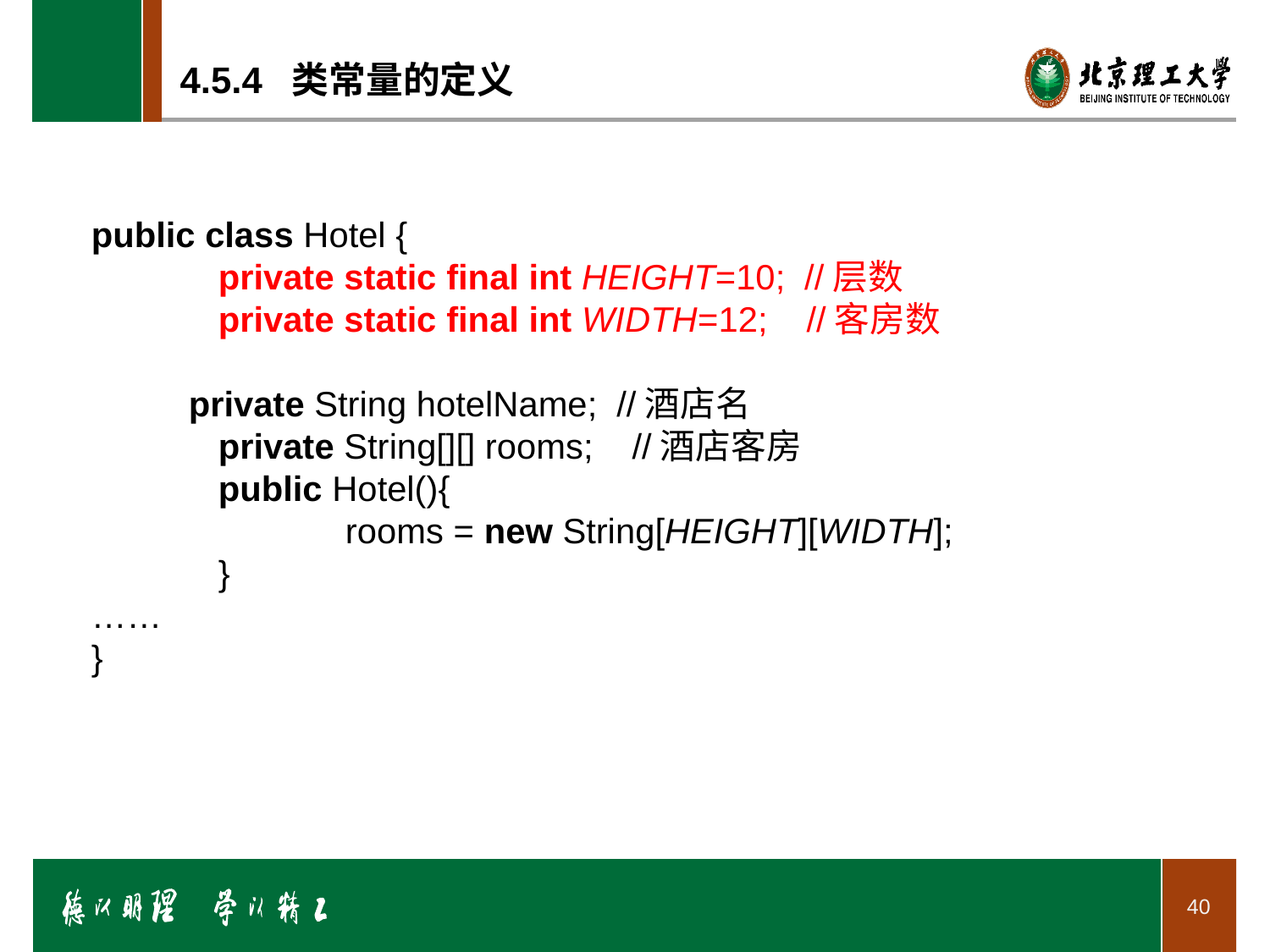

# 4.5.4  类常量的定义
public class Hotel {
	private static final int HEIGHT=10;  //层数
	private static final int WIDTH=12;    //客房数

          private String hotelName;  //酒店名
	private String[][] rooms;    //酒店客房
	public Hotel(){
		rooms = new String[HEIGHT][WIDTH];
	}
……
}